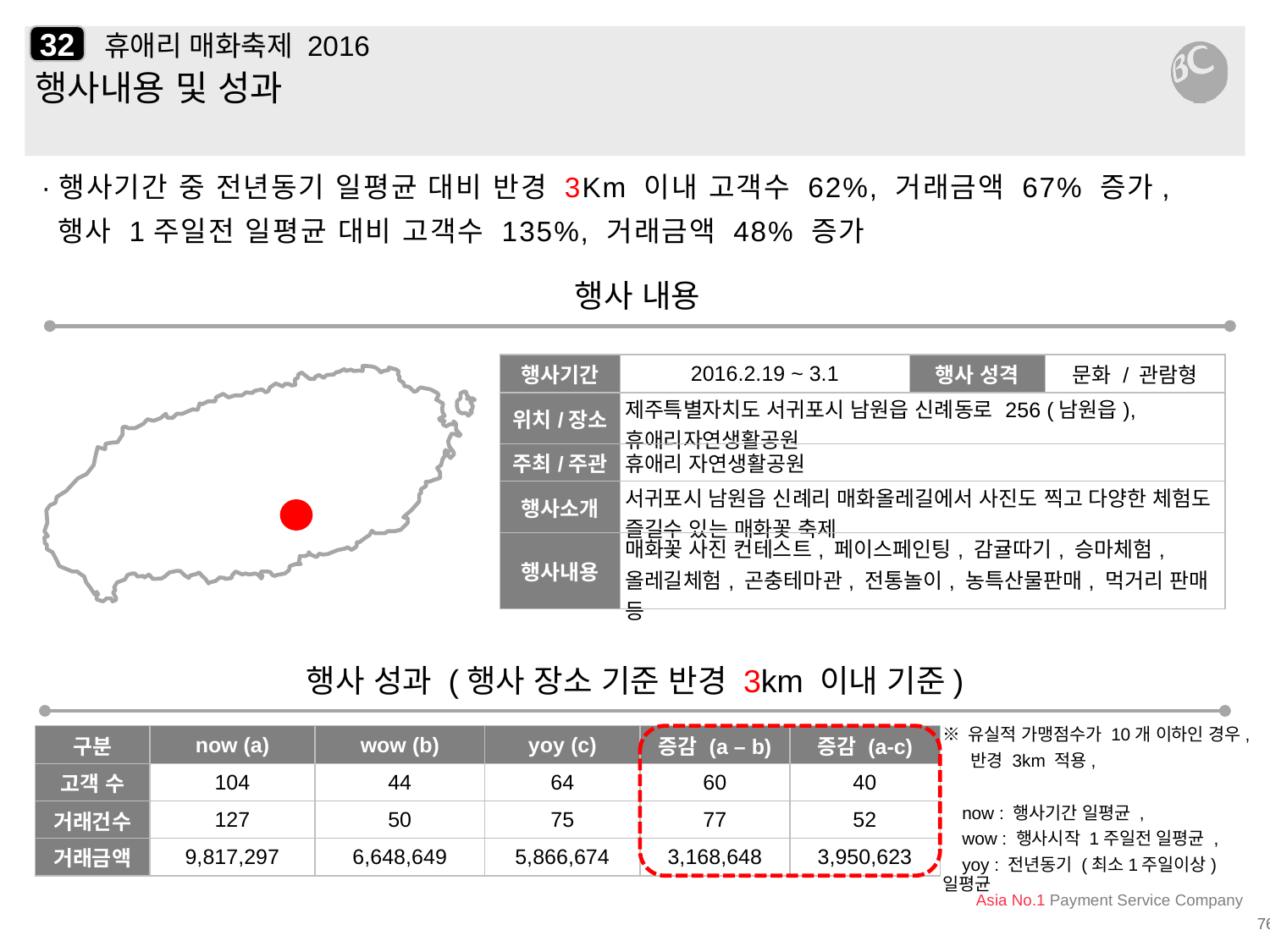

32
# 휴애리 매화축제 2016
행사내용 및 성과
·행사기간 중 전년동기 일평균 대비 반경 3Km 이내 고객수 62%, 거래금액 67% 증가,
 행사 1주일전 일평균 대비 고객수 135%, 거래금액 48% 증가
행사 내용
| 행사기간 | 2016.2.19 ~ 3.1 | 행사 성격 | 문화 / 관람형 |
| --- | --- | --- | --- |
| 위치/장소 | 제주특별자치도 서귀포시 남원읍 신례동로 256 (남원읍), 휴애리자연생활공원 |  |  |
| 주최/주관 | 휴애리 자연생활공원 |  |  |
| 행사소개 | 서귀포시 남원읍 신례리 매화올레길에서 사진도 찍고 다양한 체험도 즐길수 있는 매화꽃 축제 |  |  |
| 행사내용 | 매화꽃 사진 컨테스트, 페이스페인팅, 감귤따기, 승마체험, 올레길체험, 곤충테마관, 전통놀이, 농특산물판매, 먹거리 판매 등 |  |  |

행사 성과 (행사 장소 기준 반경 3km 이내 기준)
| 구분 | now (a) | wow (b) | yoy (c) | 증감 (a – b) | 증감 (a-c) |
| --- | --- | --- | --- | --- | --- |
| 고객 수 | 104 | 44 | 64 | 60 | 40 |
| 거래건수 | 127 | 50 | 75 | 77 | 52 |
| 거래금액 | 9,817,297 | 6,648,649 | 5,866,674 | 3,168,648 | 3,950,623 |

※ 유실적 가맹점수가 10개 이하인 경우,
     반경 3km 적용,

    now : 행사기간 일평균 ,
    wow : 행사시작 1주일전 일평균 ,
    yoy : 전년동기 (최소1주일이상) 일평균